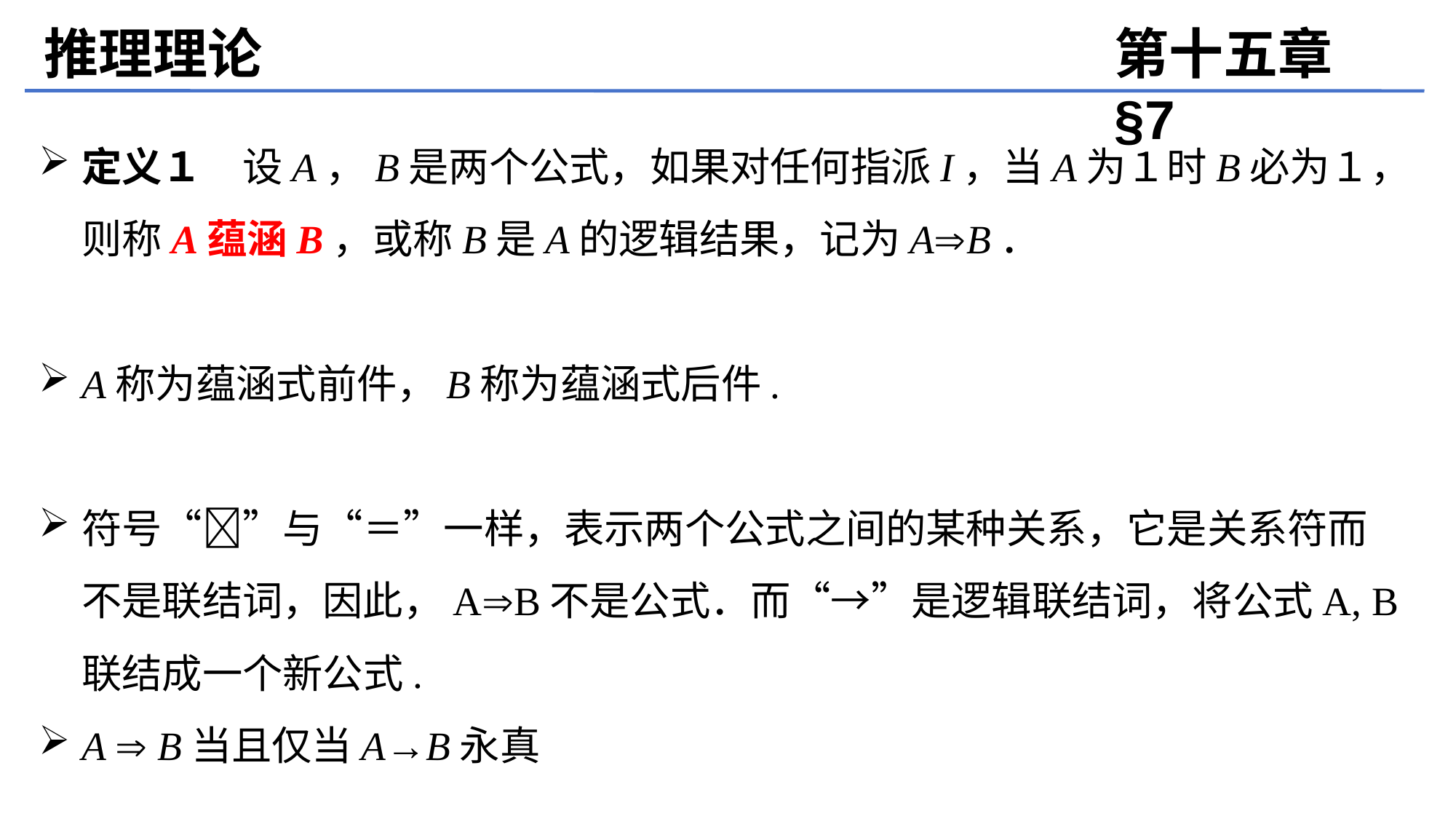

推理理论
第十五章 §7
定义１　设A，B是两个公式，如果对任何指派I，当A为１时B必为１，则称A蕴涵B，或称B是A的逻辑结果，记为A⇒B．

A称为蕴涵式前件，B称为蕴涵式后件.

符号“⇒”与“＝”一样，表示两个公式之间的某种关系，它是关系符而不是联结词，因此，A⇒B不是公式．而“→”是逻辑联结词，将公式A, B联结成一个新公式.
A ⇒ B当且仅当A→B永真